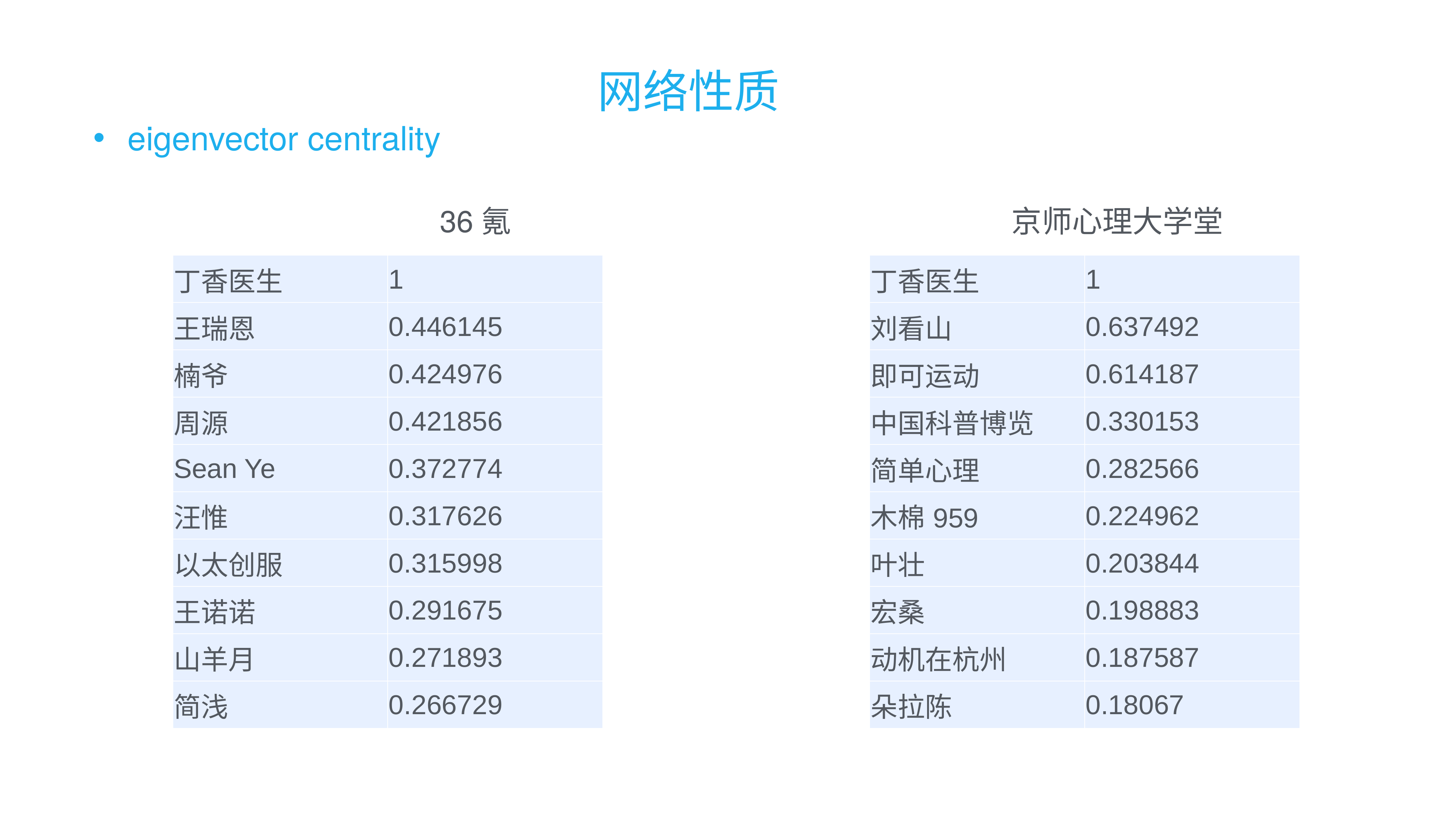

网络性质
eigenvector centrality
36氪
京师心理大学堂
| 丁香医生 | 1 |
| --- | --- |
| 王瑞恩 | 0.446145 |
| 楠爷 | 0.424976 |
| 周源 | 0.421856 |
| Sean Ye | 0.372774 |
| 汪惟 | 0.317626 |
| 以太创服 | 0.315998 |
| 王诺诺 | 0.291675 |
| 山羊月 | 0.271893 |
| 简浅 | 0.266729 |
| 丁香医生 | 1 |
| --- | --- |
| 刘看山 | 0.637492 |
| 即可运动 | 0.614187 |
| 中国科普博览 | 0.330153 |
| 简单心理 | 0.282566 |
| 木棉959 | 0.224962 |
| 叶壮 | 0.203844 |
| 宏桑 | 0.198883 |
| 动机在杭州 | 0.187587 |
| 朵拉陈 | 0.18067 |